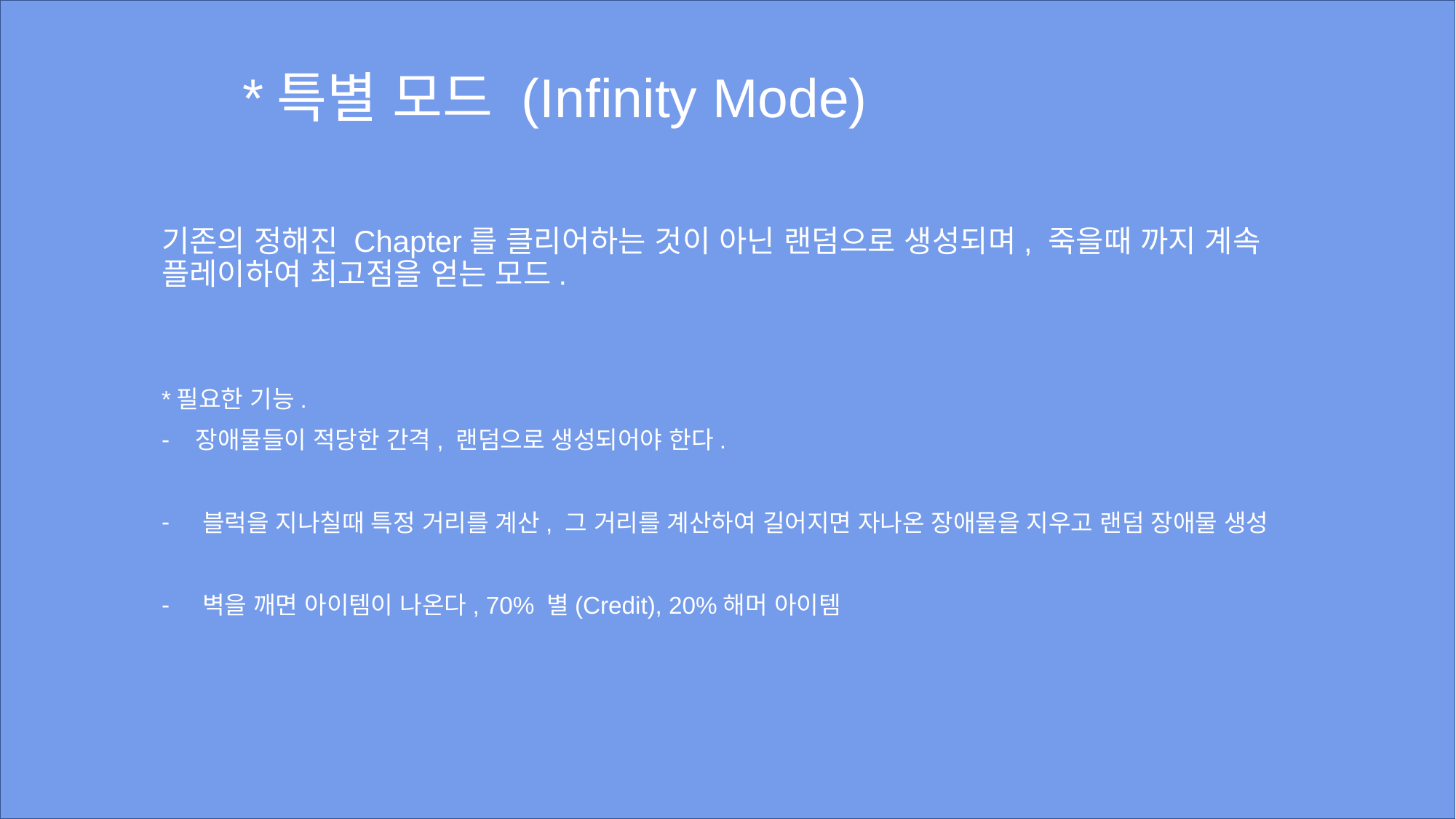

# *특별 모드 (Infinity Mode)
기존의 정해진 Chapter를 클리어하는 것이 아닌 랜덤으로 생성되며, 죽을때 까지 계속 플레이하여 최고점을 얻는 모드.
*필요한 기능.
장애물들이 적당한 간격, 랜덤으로 생성되어야 한다.

블럭을 지나칠때 특정 거리를 계산, 그 거리를 계산하여 길어지면 자나온 장애물을 지우고 랜덤 장애물 생성

벽을 깨면 아이템이 나온다, 70% 별(Credit), 20%해머 아이템